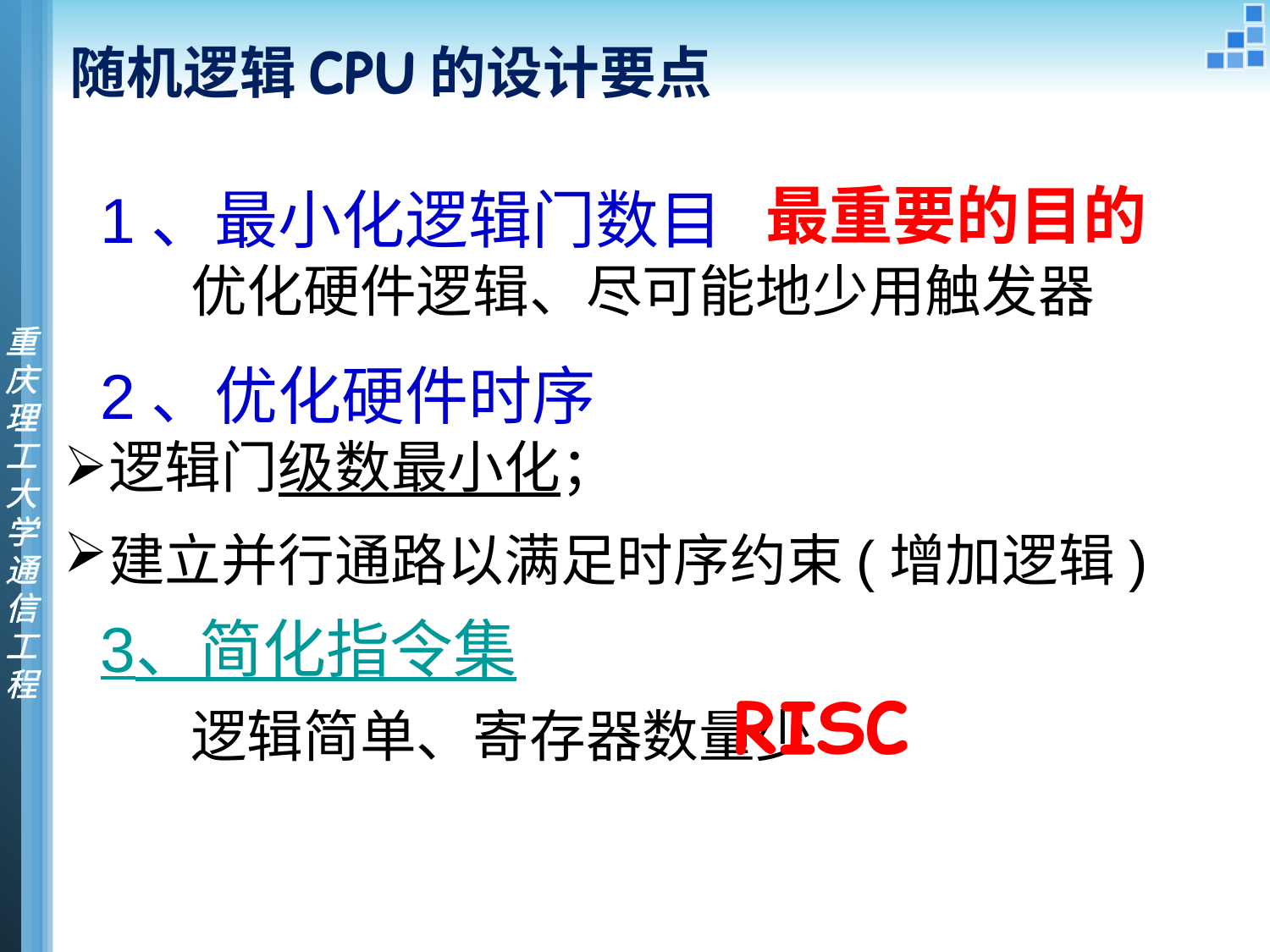

# 随机逻辑CPU的设计要点
1、最小化逻辑门数目
	优化硬件逻辑、尽可能地少用触发器
2、优化硬件时序
逻辑门级数最小化；
建立并行通路以满足时序约束(增加逻辑)
3、简化指令集
	逻辑简单、寄存器数量少
最重要的目的
RISC